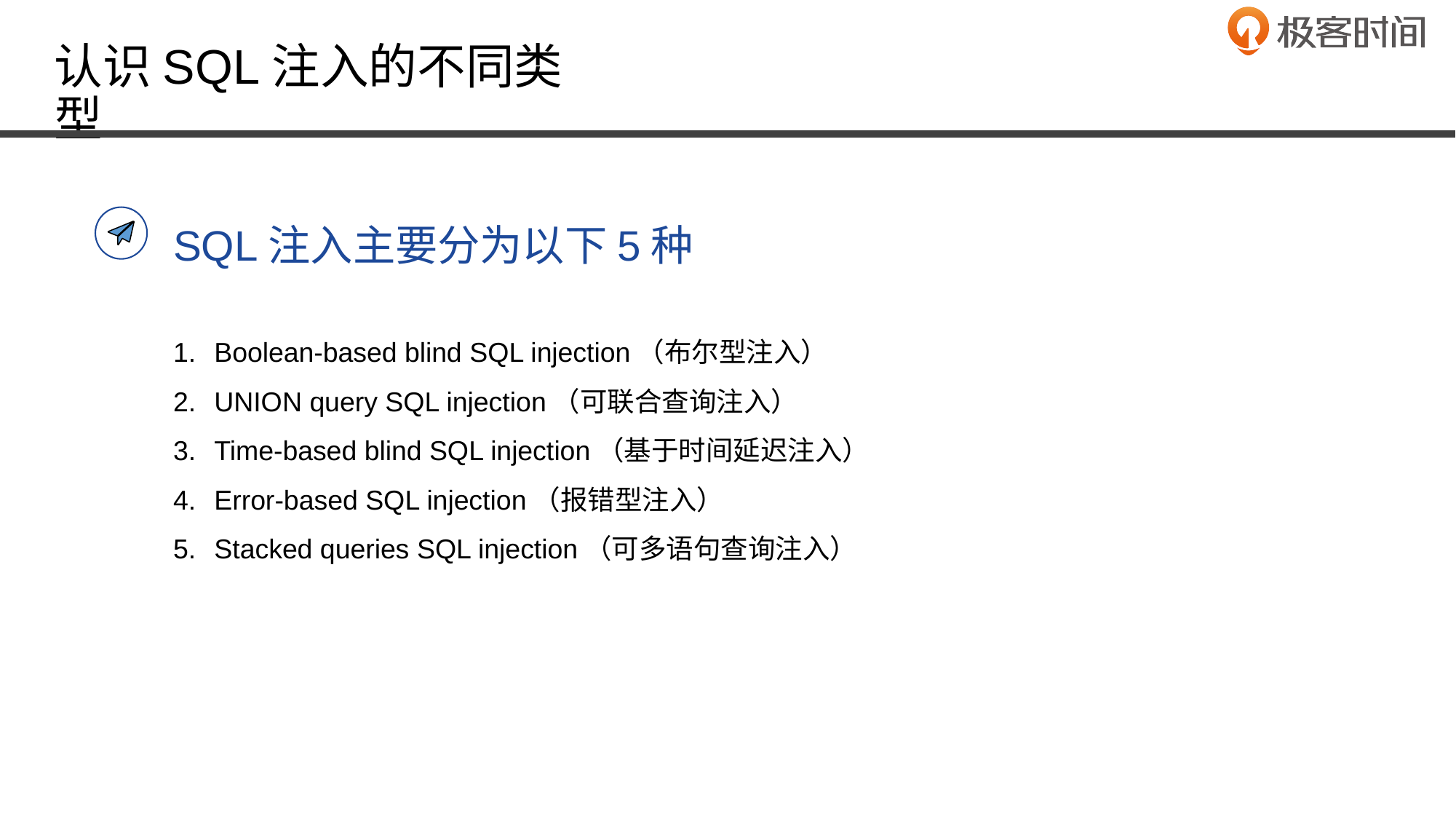

认识SQL注入的不同类型
SQL注入主要分为以下5种

Boolean-based blind SQL injection（布尔型注入）
UNION query SQL injection（可联合查询注入）
Time-based blind SQL injection（基于时间延迟注入）
Error-based SQL injection（报错型注入）
Stacked queries SQL injection（可多语句查询注入）